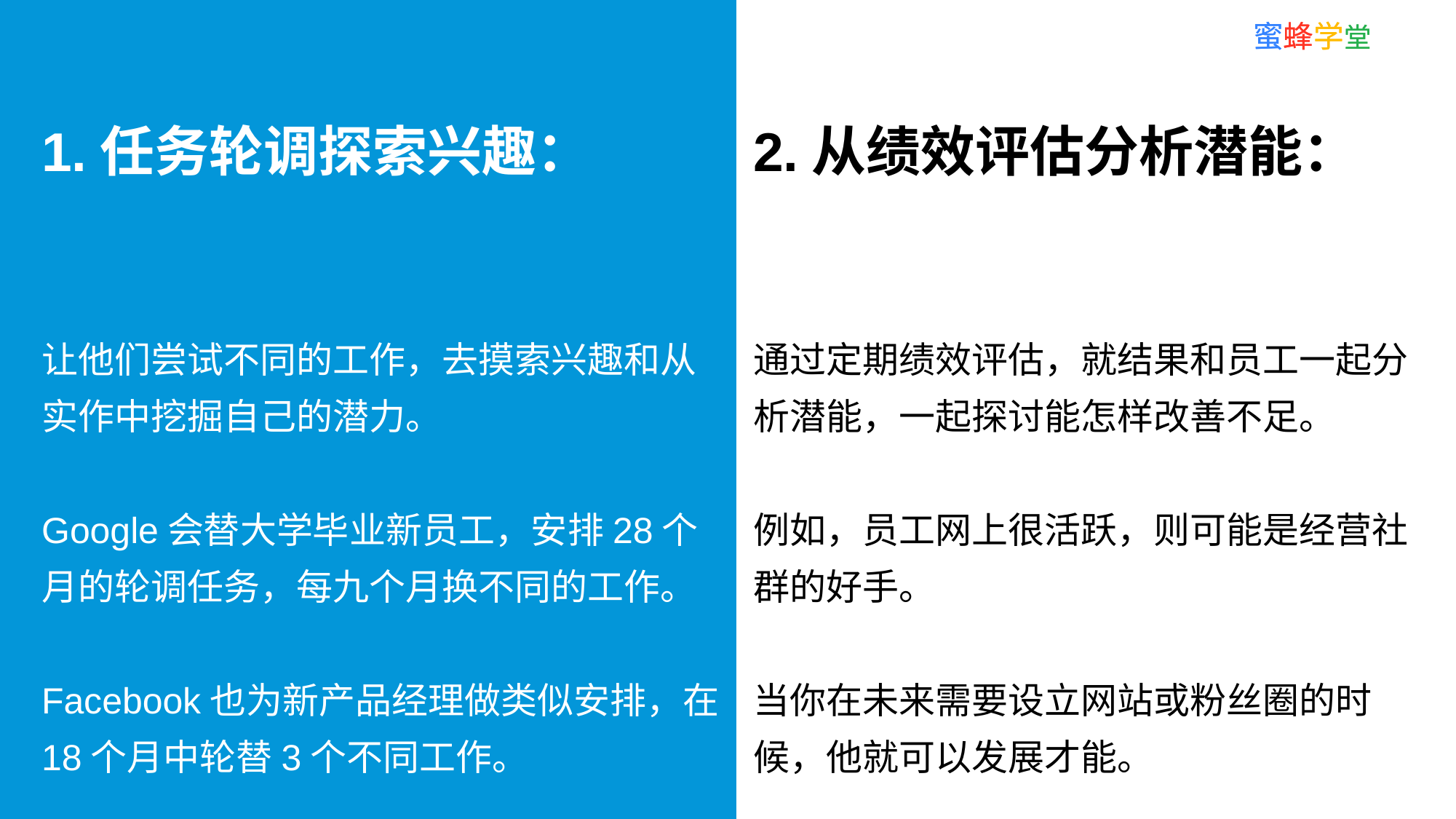

蜜蜂学堂

1.任务轮调探索兴趣：
2.从绩效评估分析潜能：
让他们尝试不同的工作，去摸索兴趣和从实作中挖掘自己的潜力。

Google会替大学毕业新员工，安排28个月的轮调任务，每九个月换不同的工作。

Facebook也为新产品经理做类似安排，在18个月中轮替3个不同工作。
通过定期绩效评估，就结果和员工一起分析潜能，一起探讨能怎样改善不足。

例如，员工网上很活跃，则可能是经营社群的好手。

当你在未来需要设立网站或粉丝圈的时候，他就可以发展才能。